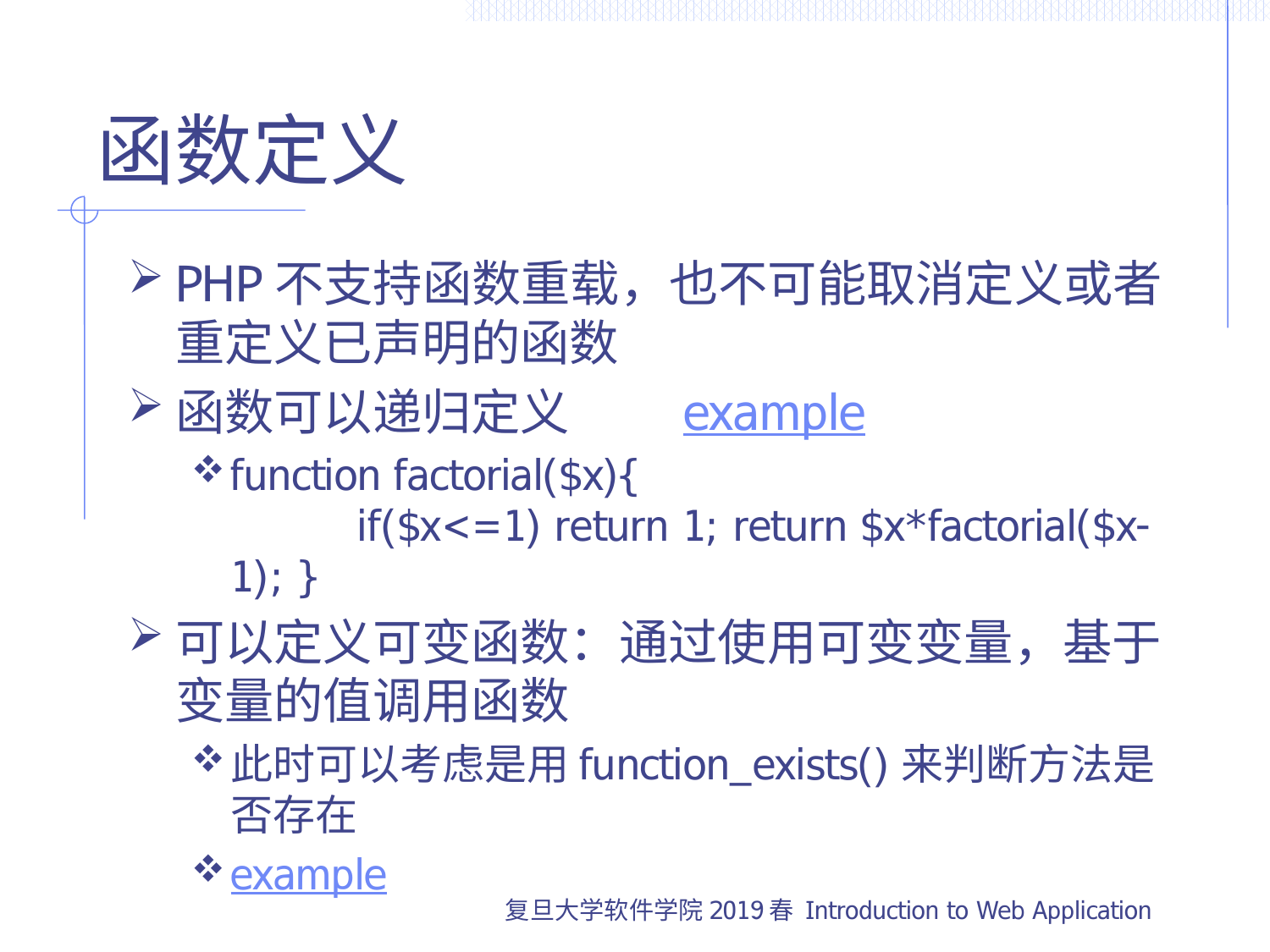

# 函数定义
PHP不支持函数重载，也不可能取消定义或者重定义已声明的函数
函数可以递归定义	example
function factorial($x){
	if($x<=1) return 1; return $x*factorial($x-1); }
可以定义可变函数：通过使用可变变量，基于变量的值调用函数
此时可以考虑是用function_exists()来判断方法是否存在
example